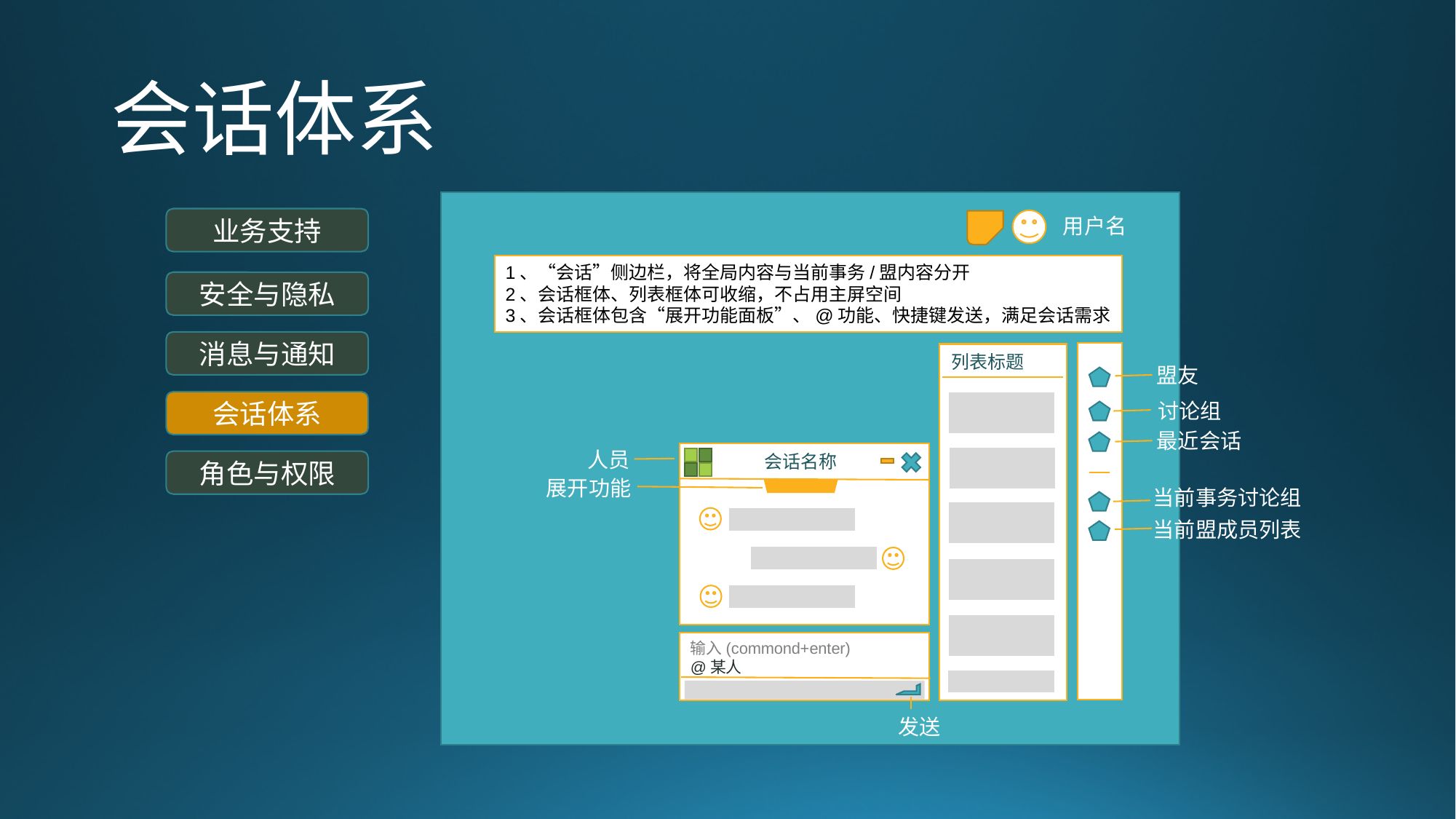

# 会话体系

用户名
业务支持

1、“会话”侧边栏，将全局内容与当前事务/盟内容分开
2、会话框体、列表框体可收缩，不占用主屏空间
3、会话框体包含“展开功能面板”、@功能、快捷键发送，满足会话需求
安全与隐私
消息与通知

列表标题
盟友

会话体系

讨论组

最近会话

人员

会话名称

角色与权限

展开功能
当前事务讨论组

当前盟成员列表

输入(commond+enter)
@某人

发送